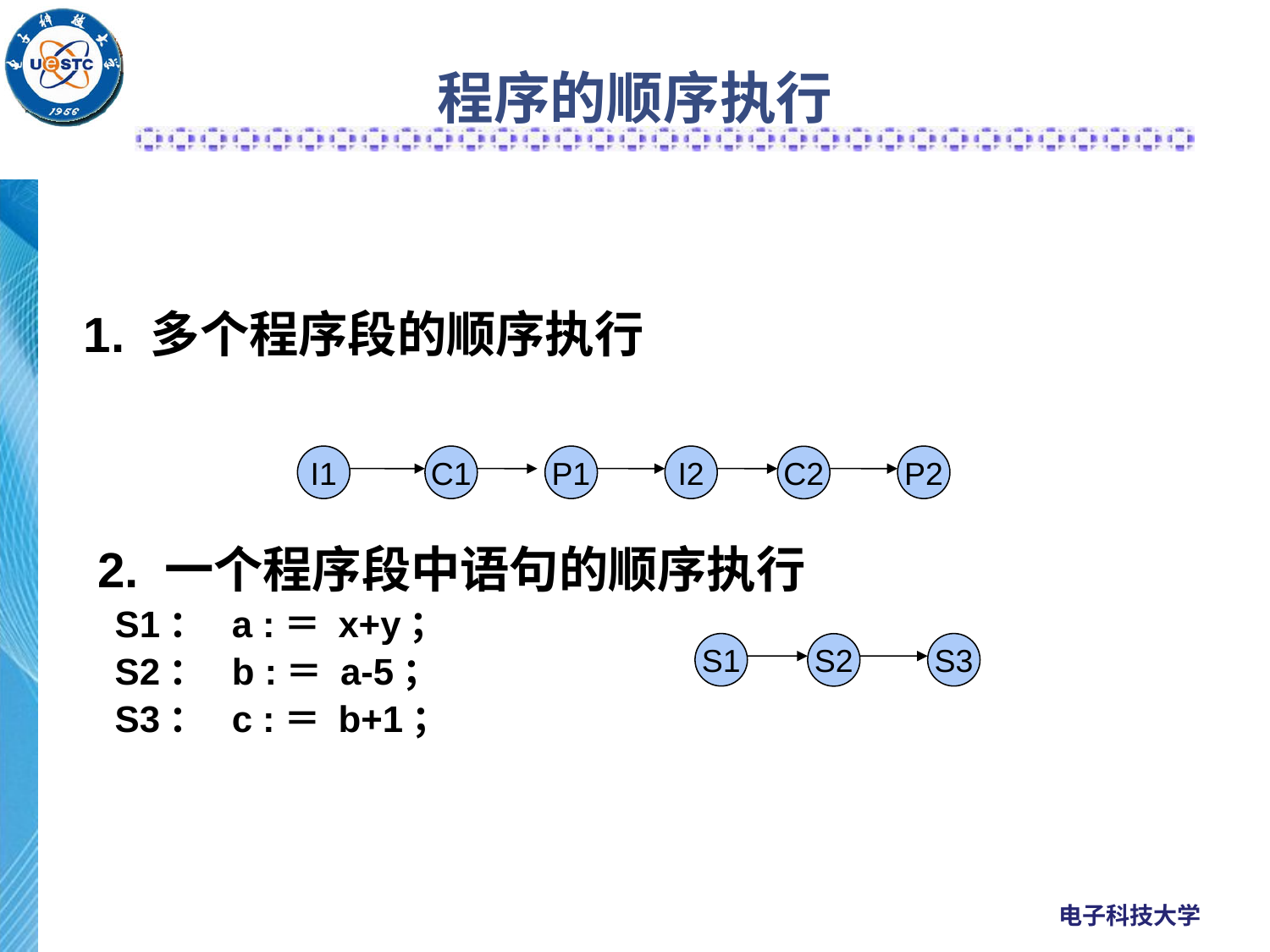

# 程序的顺序执行
1. 多个程序段的顺序执行

 2. 一个程序段中语句的顺序执行
   S1：  a :＝ x+y；
   S2：  b :＝ a-5；
   S3：  c :＝ b+1；
I1
C1
P1
I2
P2
C2

S1
S3
S2